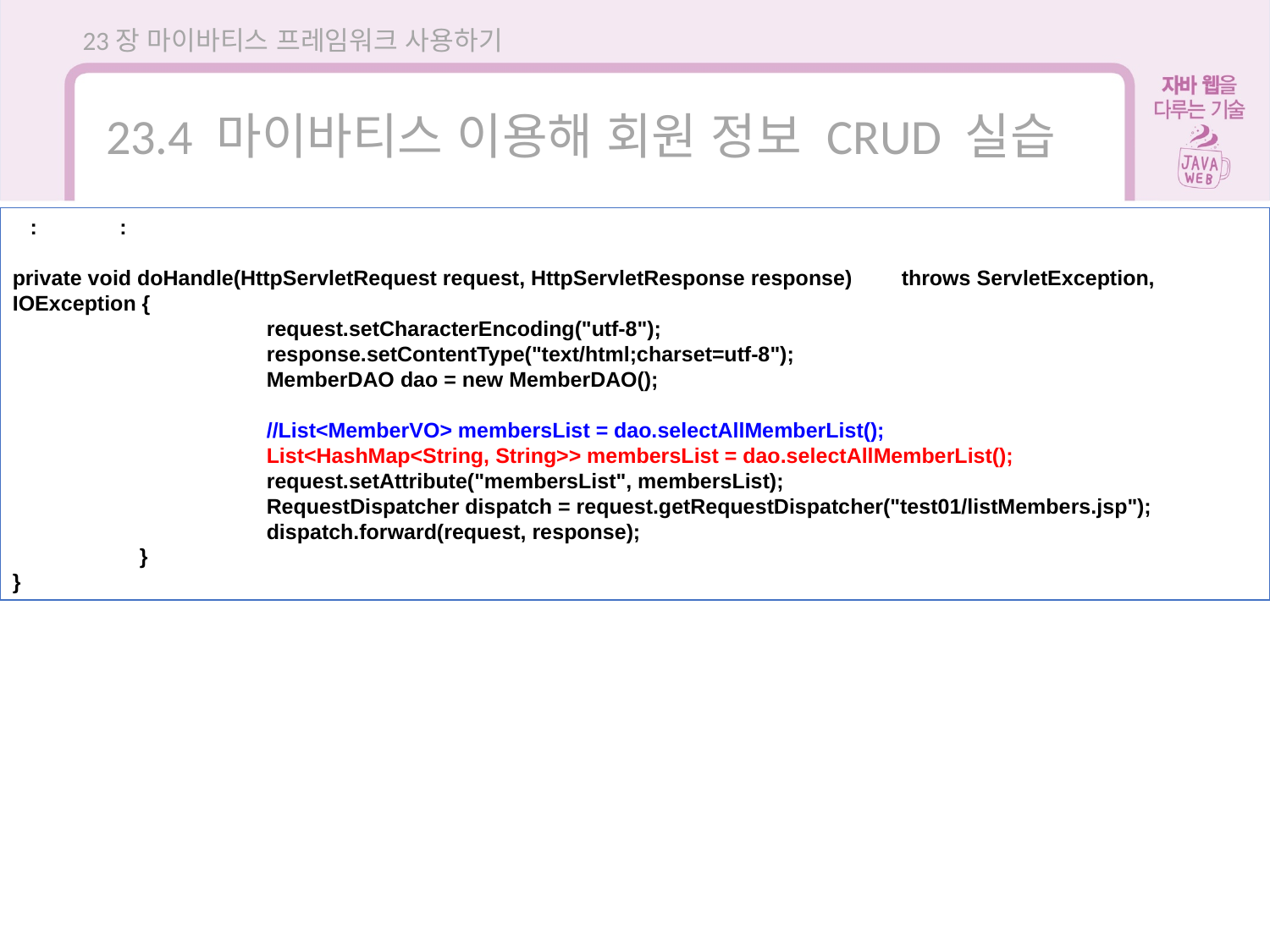

23장 마이바티스 프레임워크 사용하기
23.4 마이바티스 이용해 회원 정보 CRUD 실습
   :              :

private void doHandle(HttpServletRequest request, HttpServletResponse response)	throws ServletException, IOException {
		request.setCharacterEncoding("utf-8");
		response.setContentType("text/html;charset=utf-8");
		MemberDAO dao = new MemberDAO();

		//List<MemberVO> membersList = dao.selectAllMemberList();
		List<HashMap<String, String>> membersList = dao.selectAllMemberList();
		request.setAttribute("membersList", membersList);
		RequestDispatcher dispatch = request.getRequestDispatcher("test01/listMembers.jsp");
		dispatch.forward(request, response);
	}
}